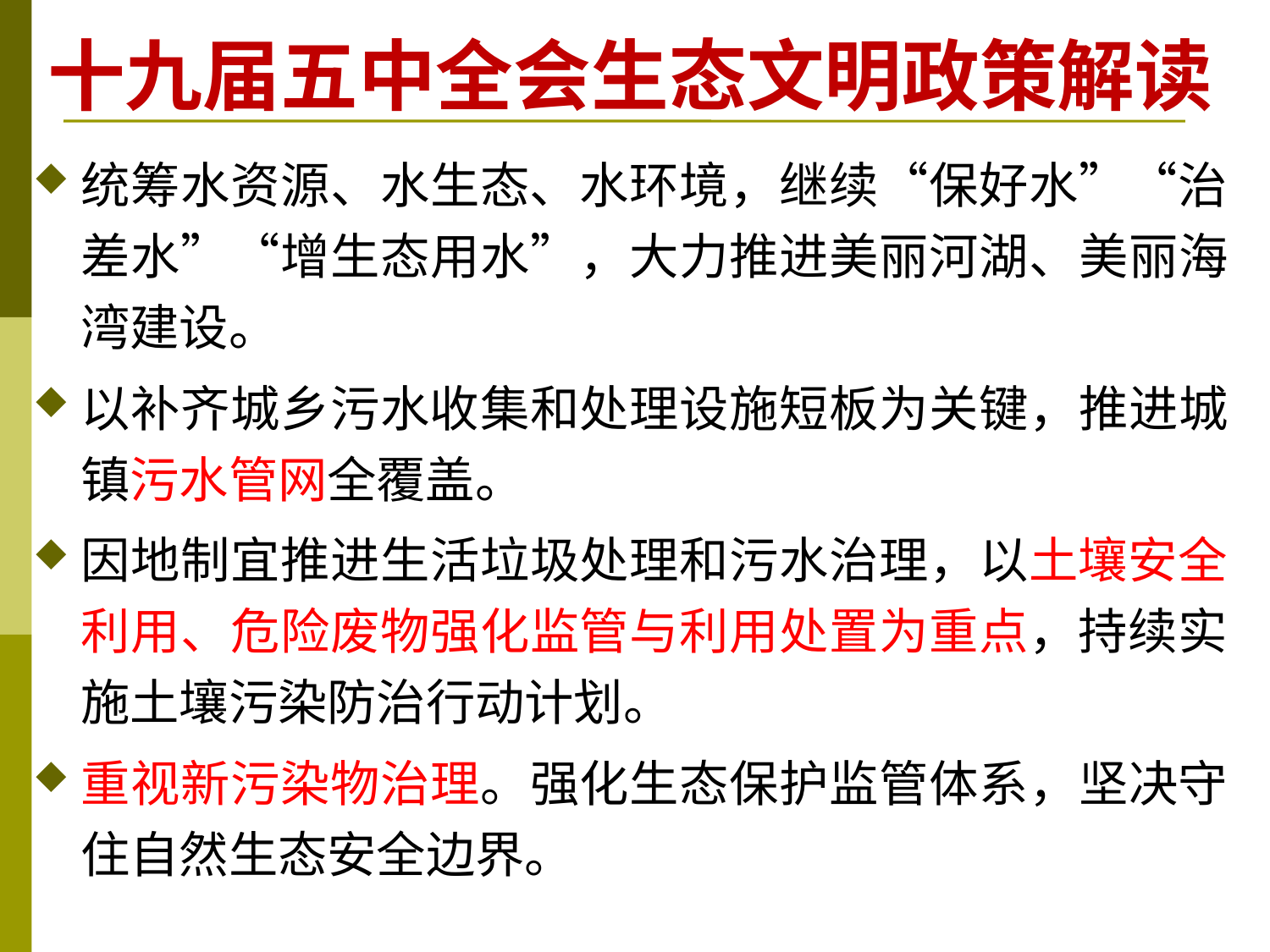

# 十九届五中全会生态文明政策解读
统筹水资源、水生态、水环境，继续“保好水”“治差水”“增生态用水”，大力推进美丽河湖、美丽海湾建设。
以补齐城乡污水收集和处理设施短板为关键，推进城镇污水管网全覆盖。
因地制宜推进生活垃圾处理和污水治理，以土壤安全利用、危险废物强化监管与利用处置为重点，持续实施土壤污染防治行动计划。
重视新污染物治理。强化生态保护监管体系，坚决守住自然生态安全边界。